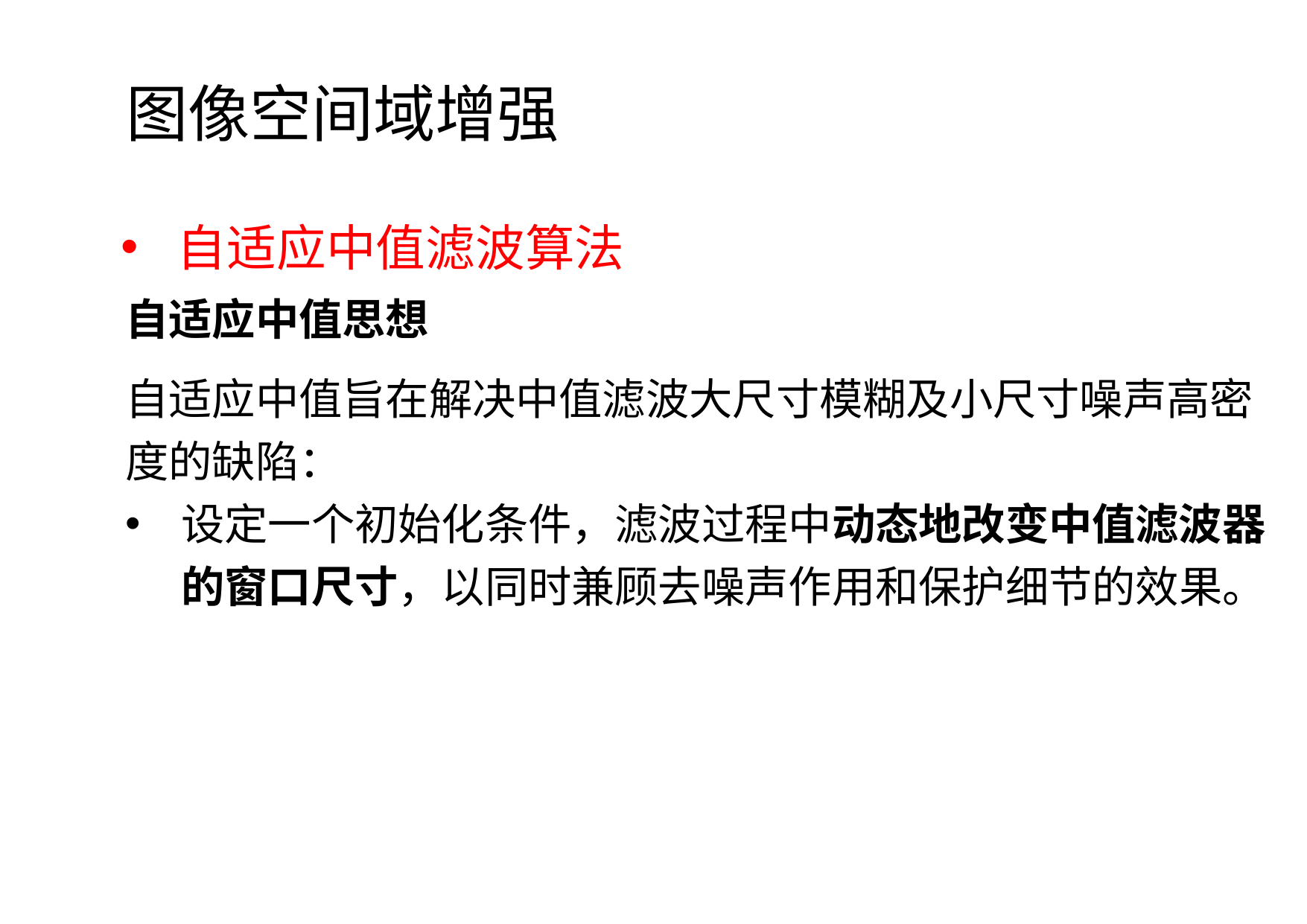

图像空间域增强
自适应中值滤波算法
自适应中值思想

自适应中值旨在解决中值滤波大尺寸模糊及小尺寸噪声高密度的缺陷：
设定一个初始化条件，滤波过程中动态地改变中值滤波器的窗口尺寸，以同时兼顾去噪声作用和保护细节的效果。